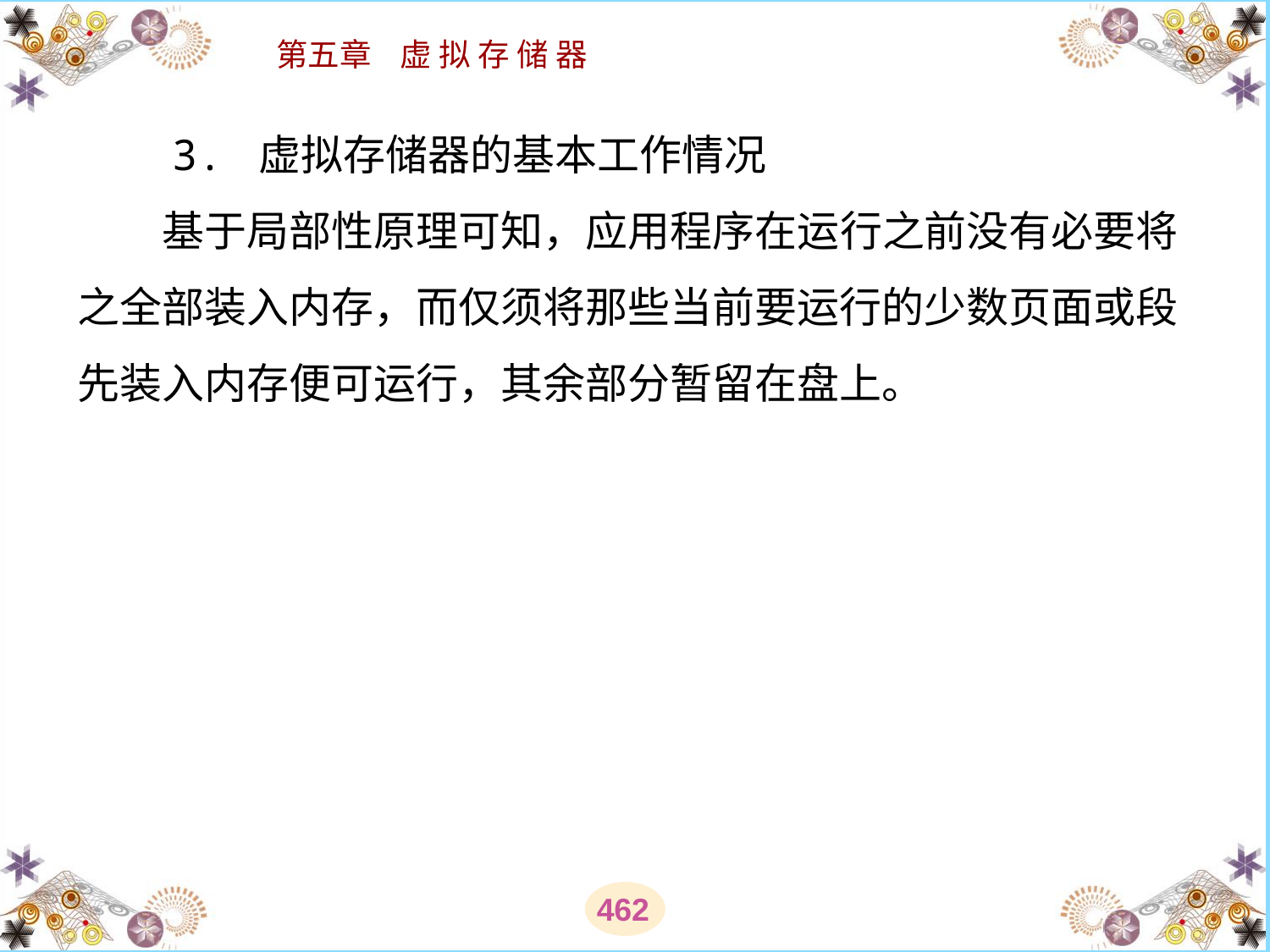

# 3. 虚拟存储器的基本工作情况 　　基于局部性原理可知，应用程序在运行之前没有必要将之全部装入内存，而仅须将那些当前要运行的少数页面或段先装入内存便可运行，其余部分暂留在盘上。